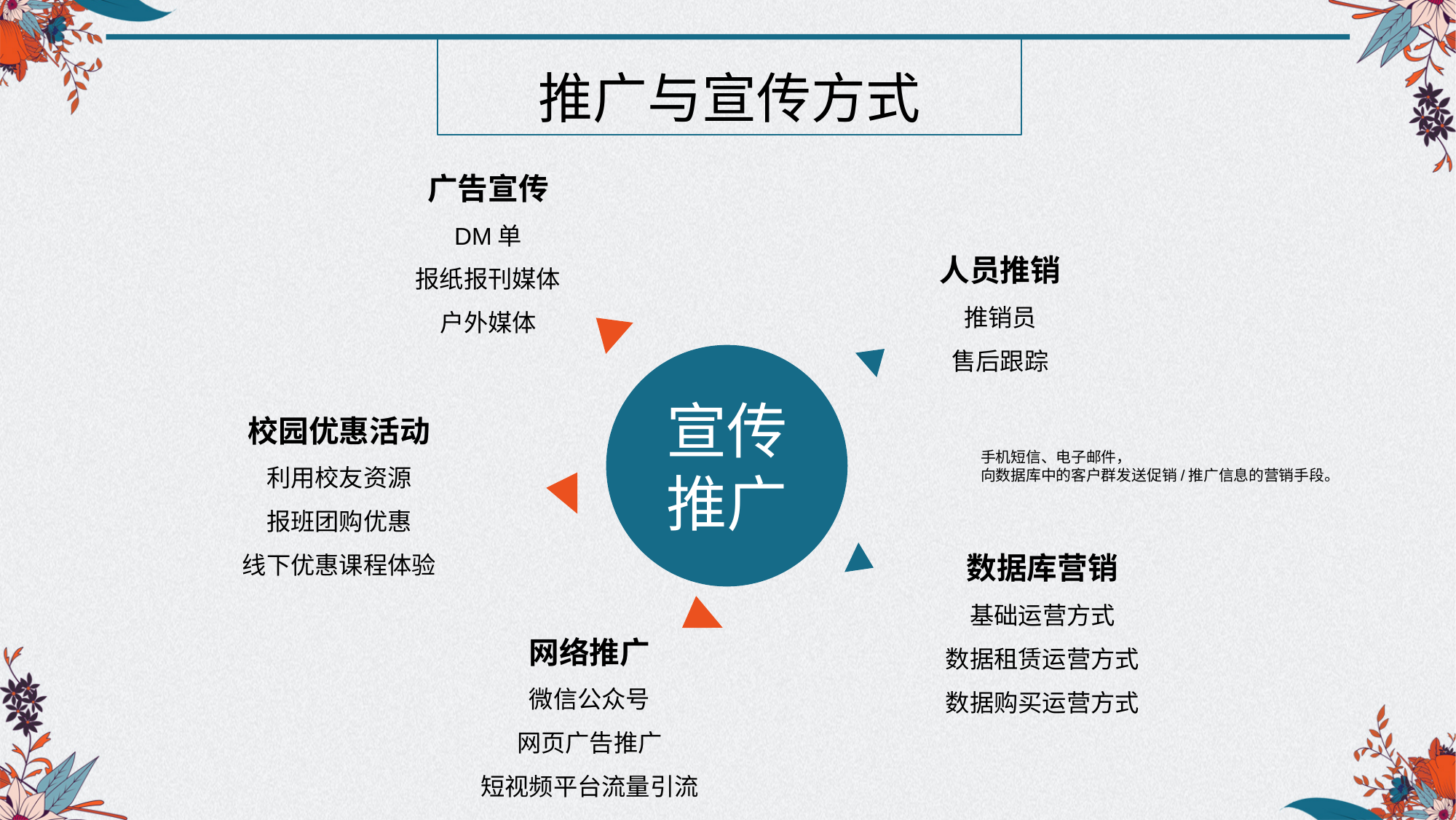

推广与宣传方式
广告宣传
DM单
报纸报刊媒体
户外媒体

人员推销
推销员
售后跟踪

宣传推广
校园优惠活动
利用校友资源
报班团购优惠
线下优惠课程体验
手机短信、电子邮件，
向数据库中的客户群发送促销/推广信息的营销手段。

数据库营销
基础运营方式
数据租赁运营方式
数据购买运营方式

网络推广
微信公众号
网页广告推广
短视频平台流量引流